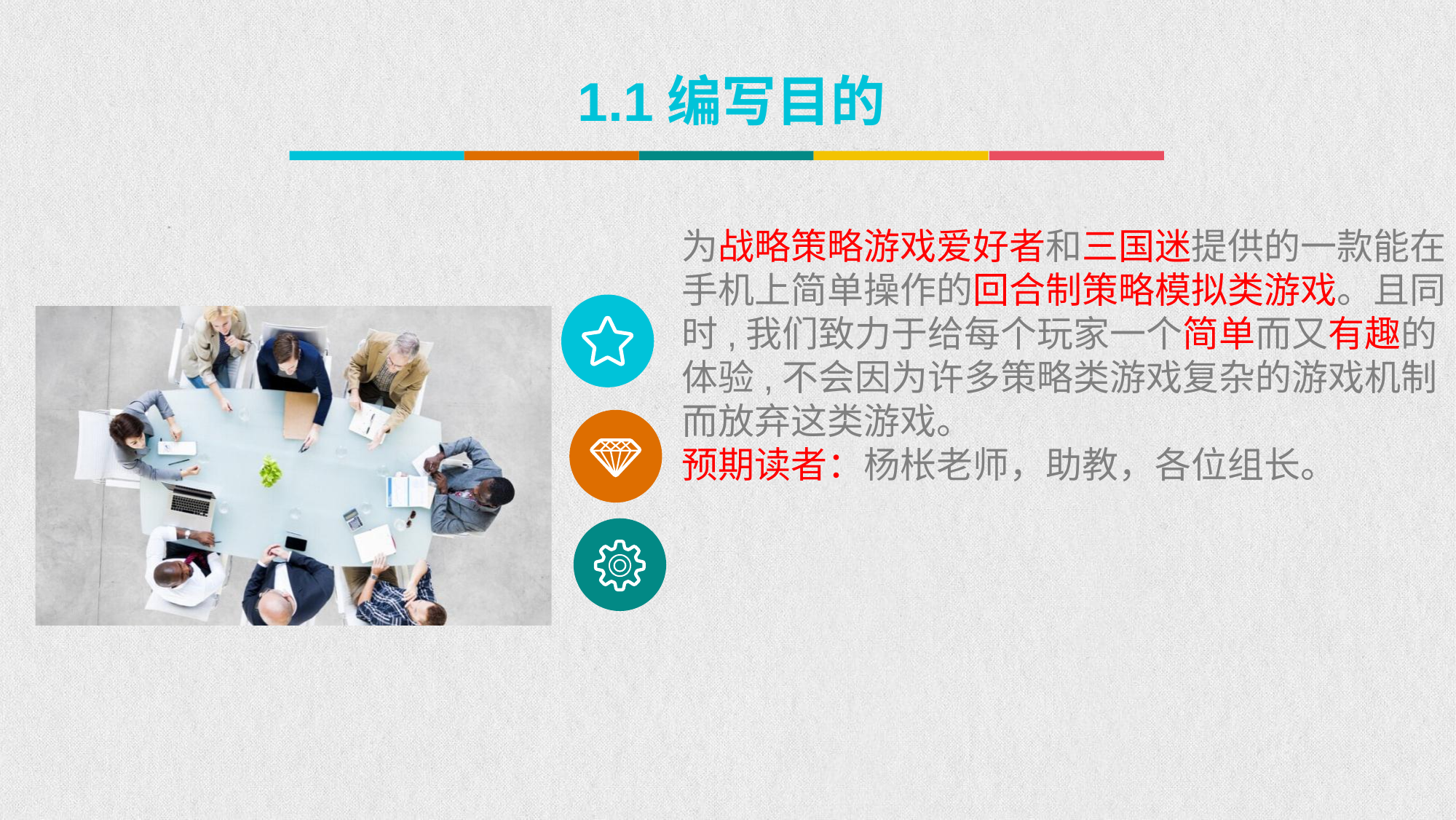

1.1编写目的

为战略策略游戏爱好者和三国迷提供的一款能在手机上简单操作的回合制策略模拟类游戏。且同时,我们致力于给每个玩家一个简单而又有趣的体验,不会因为许多策略类游戏复杂的游戏机制而放弃这类游戏。
预期读者：杨枨老师，助教，各位组长。